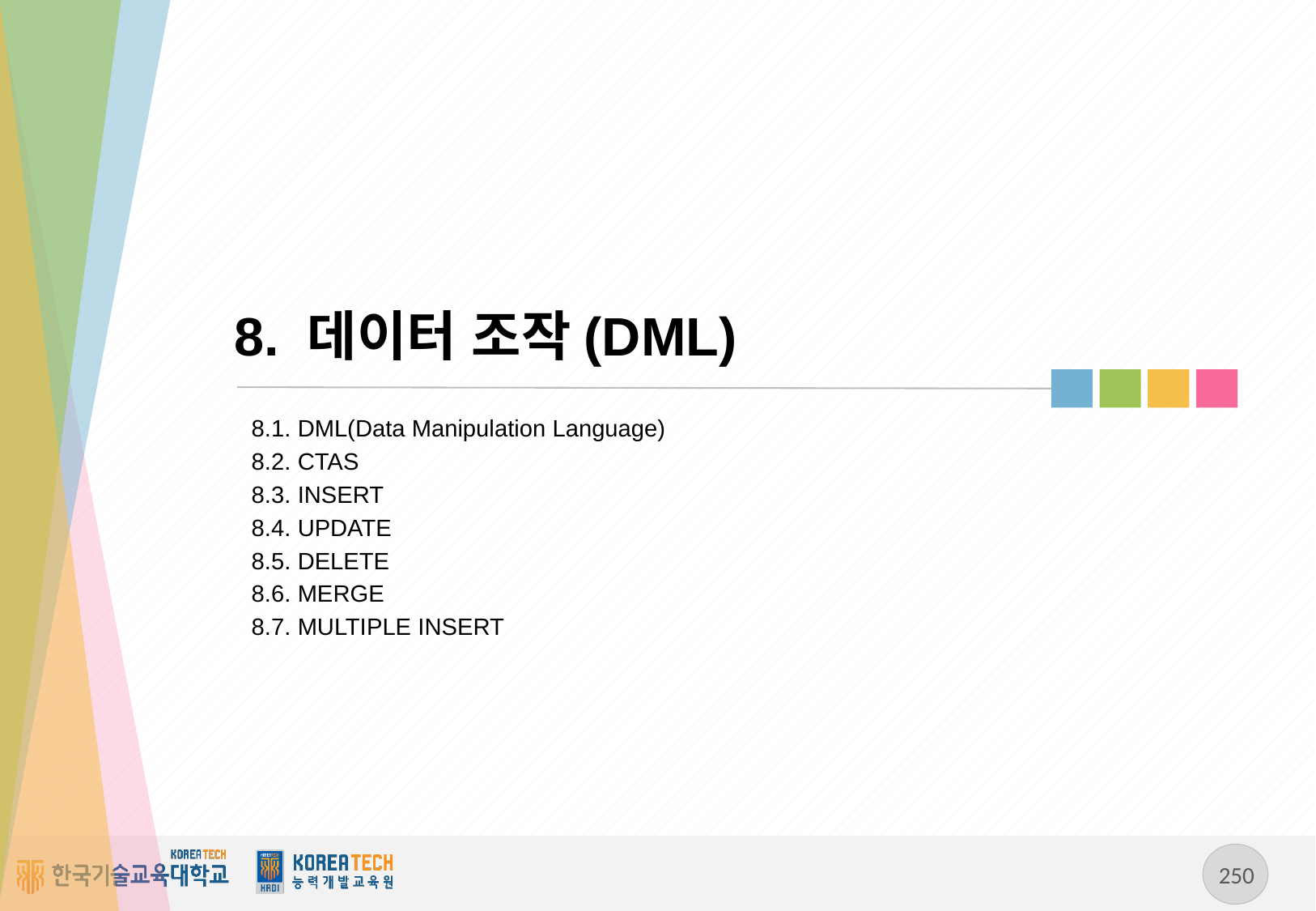

# 8. 데이터 조작(DML)
8.1. DML(Data Manipulation Language)
8.2. CTAS
8.3. INSERT
8.4. UPDATE
8.5. DELETE
8.6. MERGE
8.7. MULTIPLE INSERT